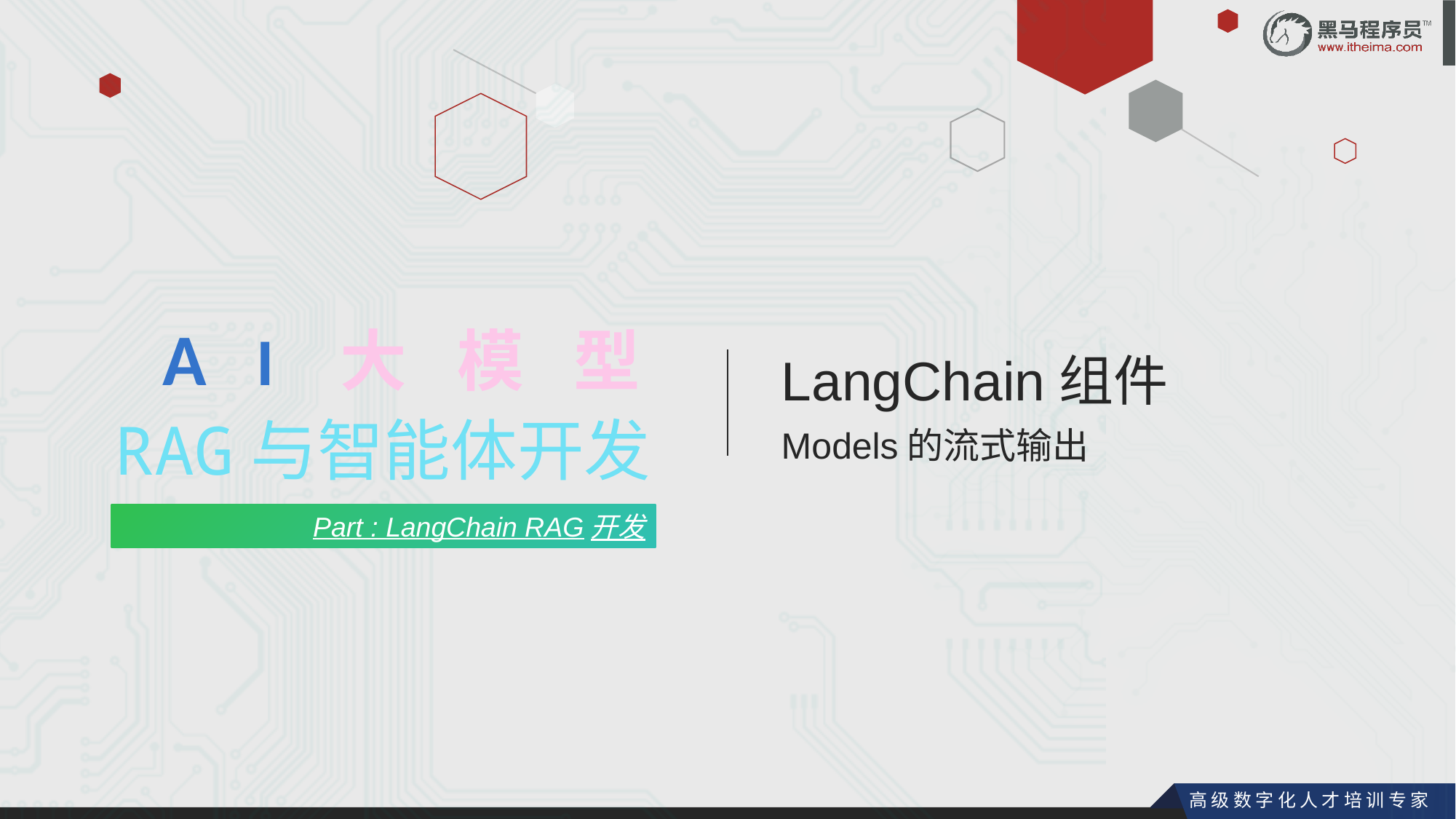

AI大模型
LangChain组件
Models的流式输出
RAG与智能体开发
Part : LangChain RAG开发